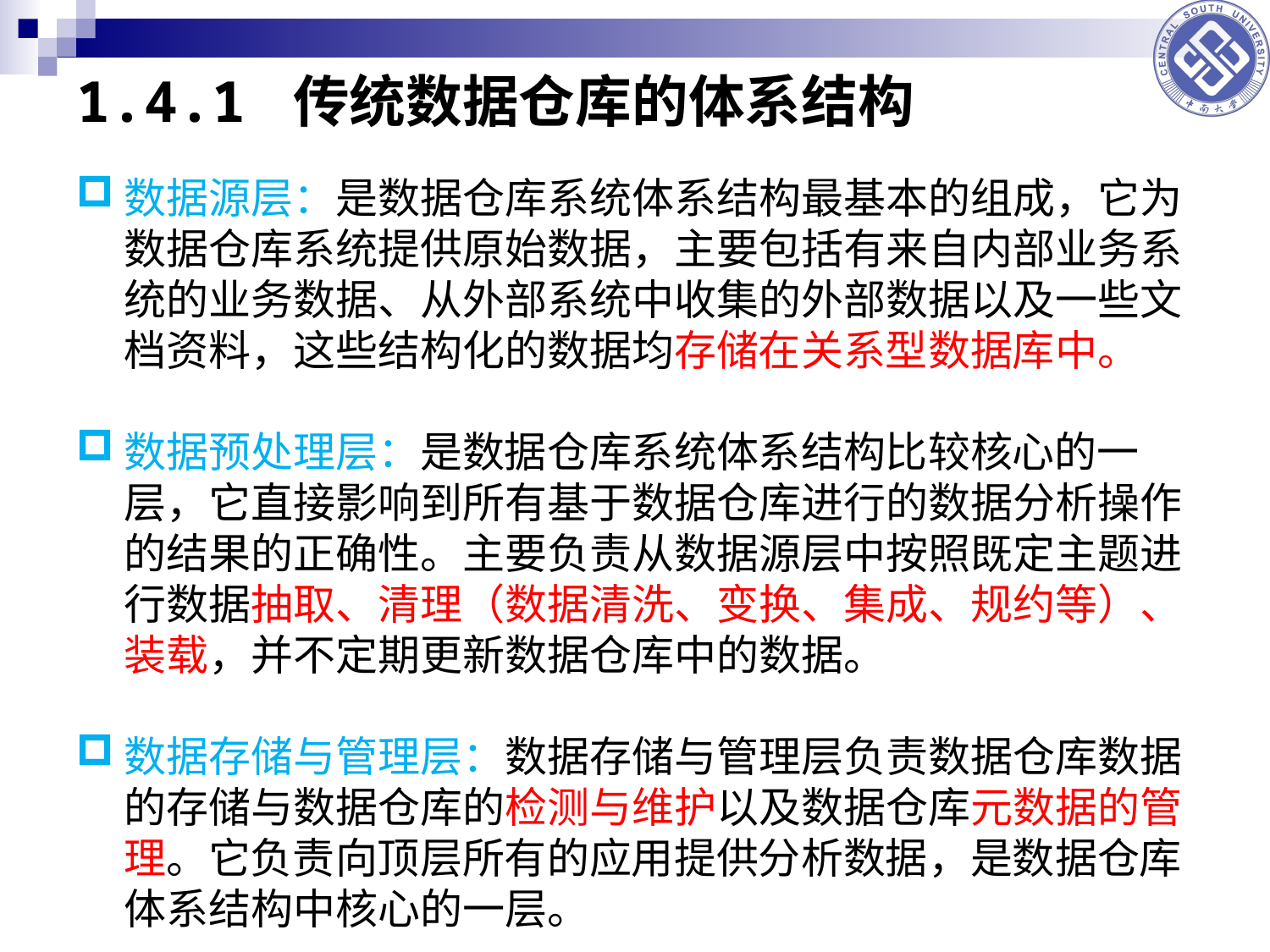

# 1.4.1 传统数据仓库的体系结构
数据源层：是数据仓库系统体系结构最基本的组成，它为数据仓库系统提供原始数据，主要包括有来自内部业务系统的业务数据、从外部系统中收集的外部数据以及一些文档资料，这些结构化的数据均存储在关系型数据库中。

数据预处理层：是数据仓库系统体系结构比较核心的一层，它直接影响到所有基于数据仓库进行的数据分析操作的结果的正确性。主要负责从数据源层中按照既定主题进行数据抽取、清理（数据清洗、变换、集成、规约等）、装载，并不定期更新数据仓库中的数据。

数据存储与管理层：数据存储与管理层负责数据仓库数据的存储与数据仓库的检测与维护以及数据仓库元数据的管理。它负责向顶层所有的应用提供分析数据，是数据仓库体系结构中核心的一层。